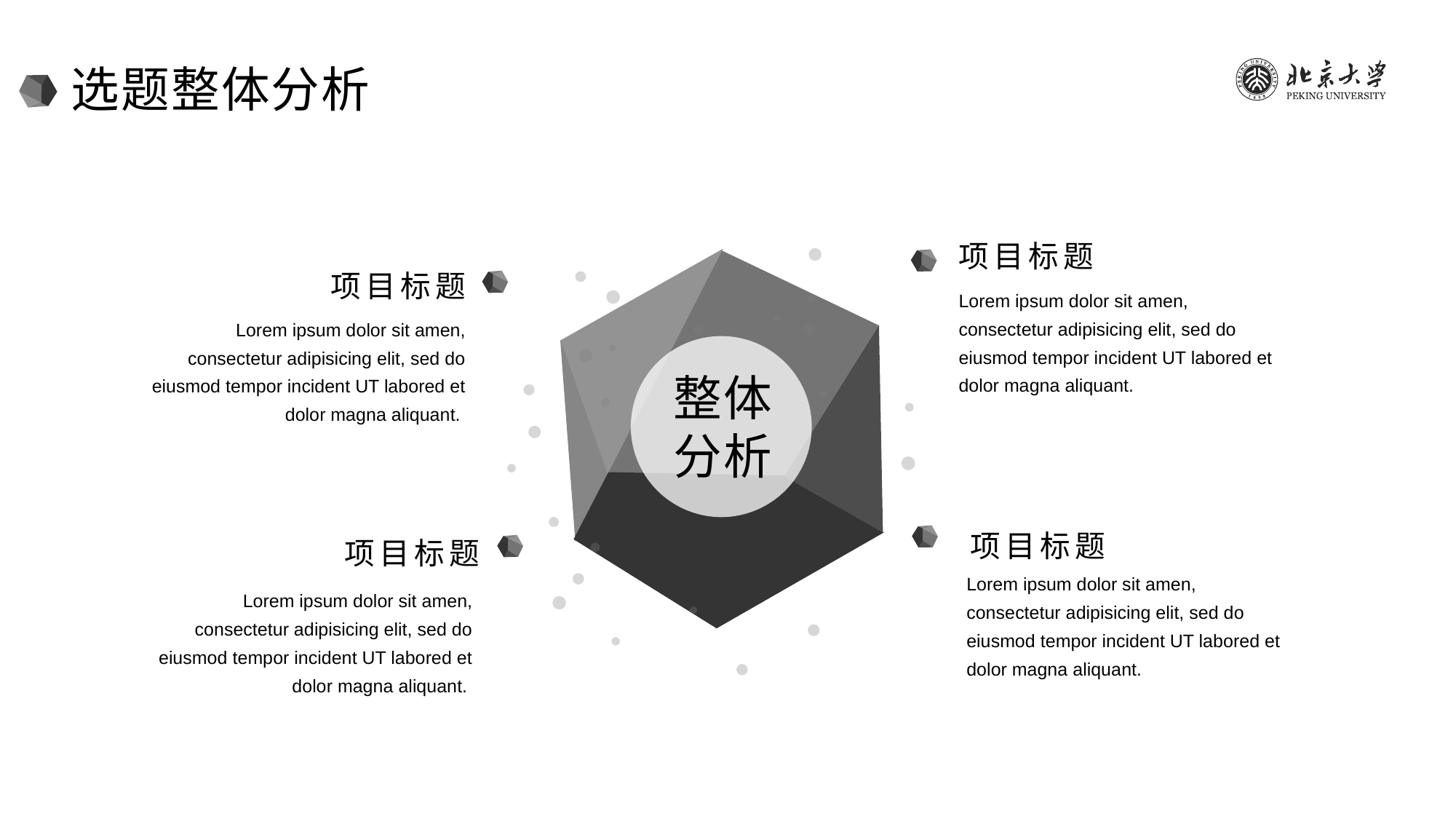

选题整体分析
项目标题

项目标题

Lorem ipsum dolor sit amen, consectetur adipisicing elit, sed do eiusmod tempor incident UT labored et dolor magna aliquant.

Lorem ipsum dolor sit amen, consectetur adipisicing elit, sed do eiusmod tempor incident UT labored et dolor magna aliquant.

整体
分析

项目标题

项目标题

Lorem ipsum dolor sit amen, consectetur adipisicing elit, sed do eiusmod tempor incident UT labored et dolor magna aliquant.

Lorem ipsum dolor sit amen, consectetur adipisicing elit, sed do eiusmod tempor incident UT labored et dolor magna aliquant.